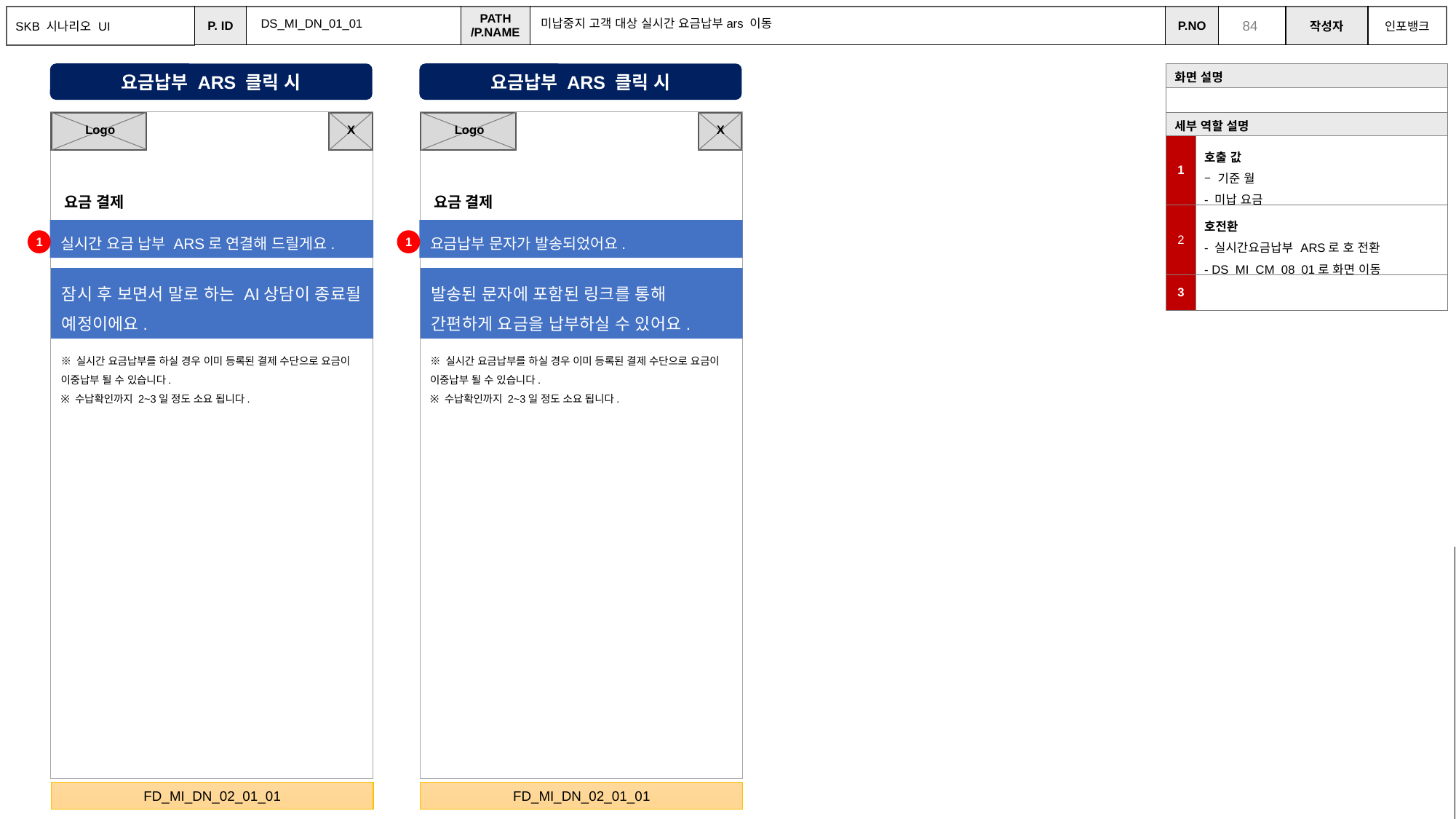

DS_MI_DN_01_01
미납중지 고객 대상 실시간 요금납부ars 이동
요금납부 ARS 클릭 시
요금납부 ARS 클릭 시
| 화면 설명 |  |
| --- | --- |
|  |  |
| 세부 역할 설명 |  |
| 1 | 호출 값 – 기준 월 - 미납 요금 |
| 2 | 호전환 - 실시간요금납부 ARS로 호 전환 - DS\_MI\_CM\_08\_01로 화면 이동 |
| 3 |  |

X

X

Logo

Logo
요금 결제
요금 결제
실시간 요금 납부 ARS로 연결해 드릴게요.
요금납부 문자가 발송되었어요.
1
1
잠시 후 보면서 말로 하는 AI상담이 종료될 예정이에요.
발송된 문자에 포함된 링크를 통해 간편하게 요금을 납부하실 수 있어요.
※ 실시간 요금납부를 하실 경우 이미 등록된 결제 수단으로 요금이 이중납부 될 수 있습니다.
※ 수납확인까지 2~3일 정도 소요 됩니다.
※ 실시간 요금납부를 하실 경우 이미 등록된 결제 수단으로 요금이 이중납부 될 수 있습니다.
※ 수납확인까지 2~3일 정도 소요 됩니다.
요금을 납부할 내용이 있는 고객만 대상
이중결제 주의 안내
> 안내 멘트 샘플 요청 필요(영재 M)
청구서 발행일(6일) ~ 납부일(21일) 그 사이에 들어오면 > 이중 납부 주의 안내 노출
청구요금이 아닌 미납금액만 노출되면 될지?
요금납부 ARS로 연결되며, 콜봇과 통화가 종료됩니다와 같은 문구를 추가하기
15번 16번 요건 합쳐짐
FD_MI_DN_02_01_01
FD_MI_DN_02_01_01